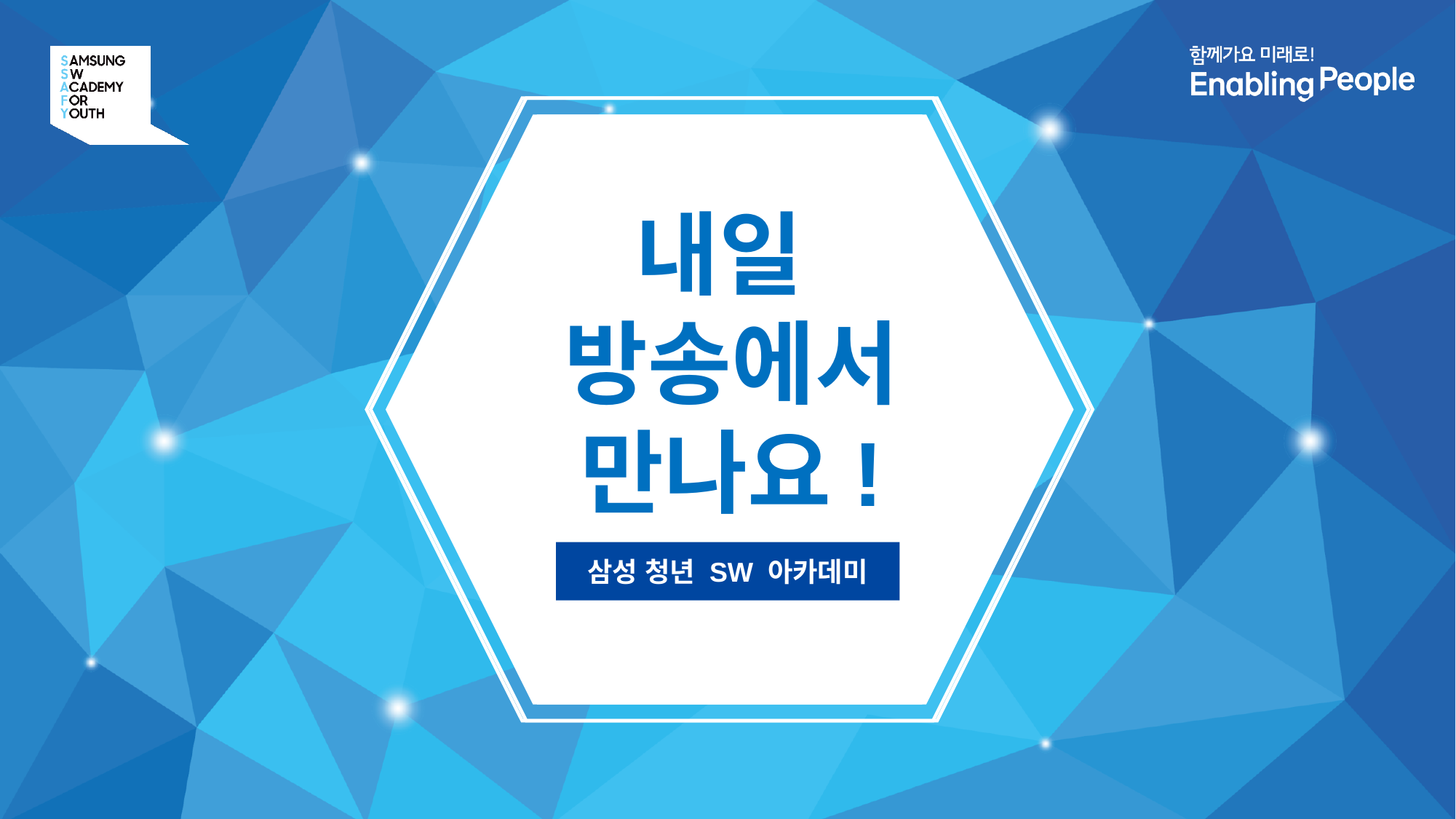

내일
방송에서
만나요!

삼성 청년 SW 아카데미